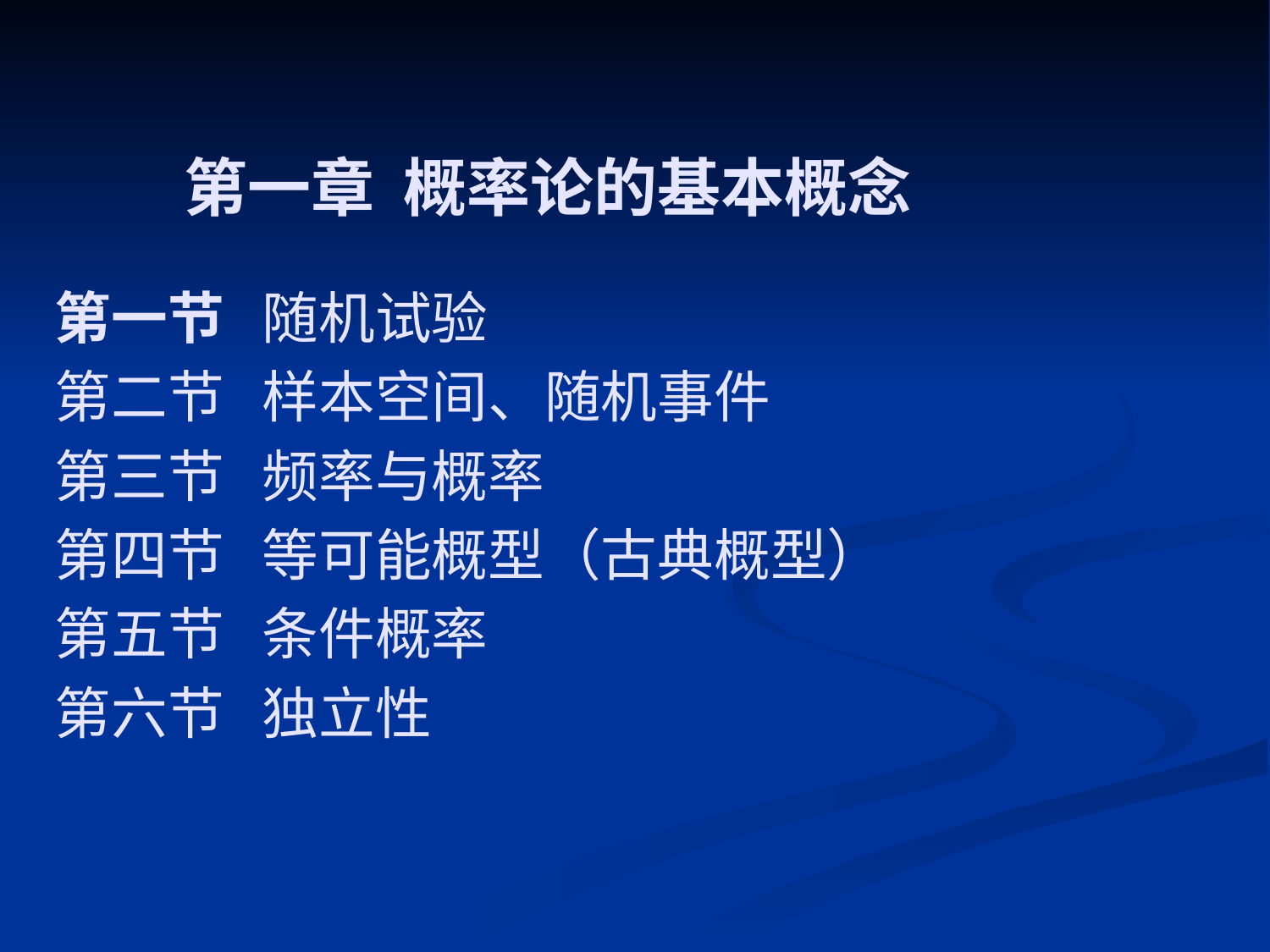

第一章  概率论的基本概念

第一节   随机试验
第二节   样本空间、随机事件
第三节   频率与概率
第四节   等可能概型（古典概型）
第五节   条件概率
第六节   独立性